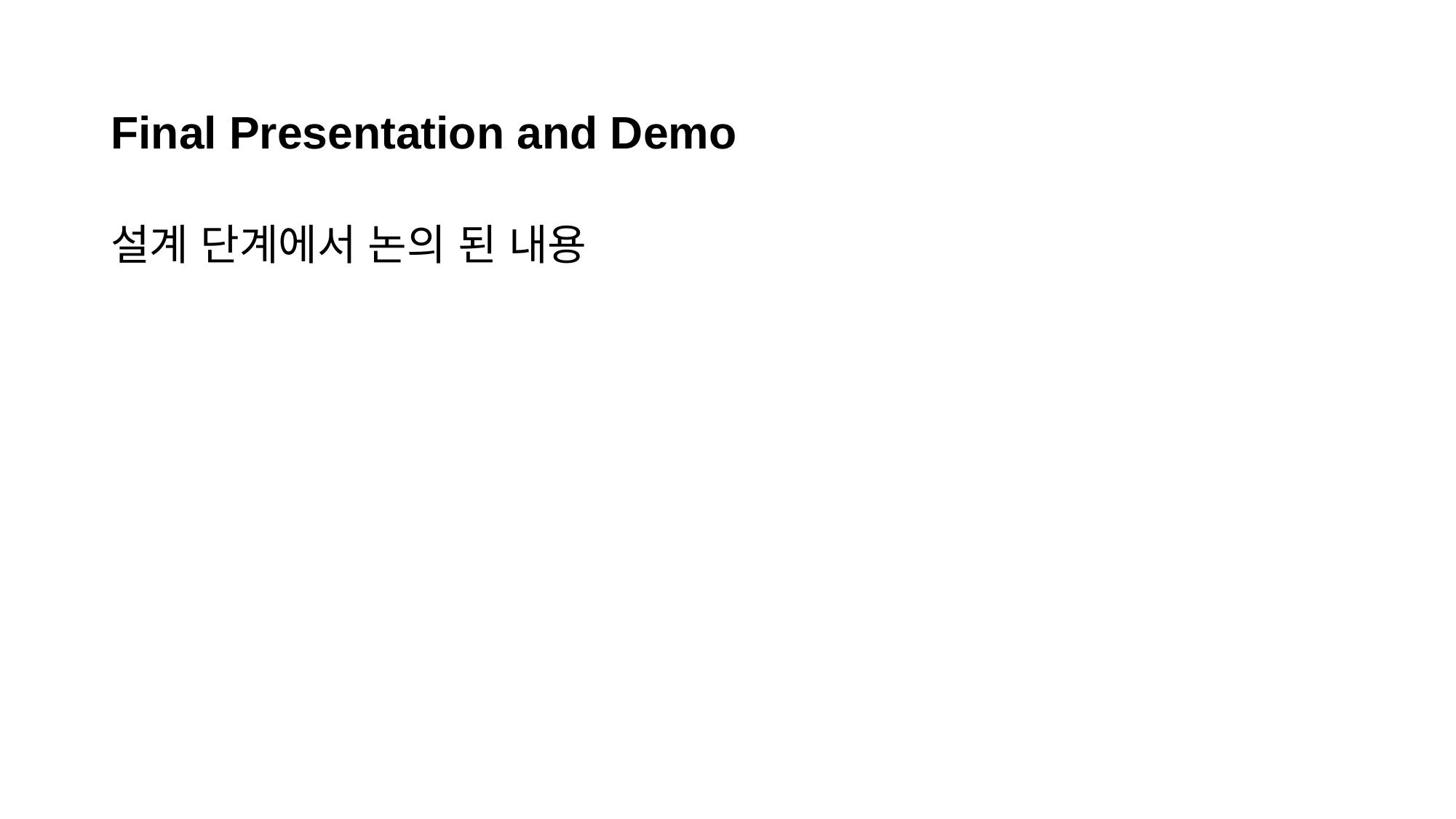

# Final Presentation and Demo
설계 단계에서 논의 된 내용